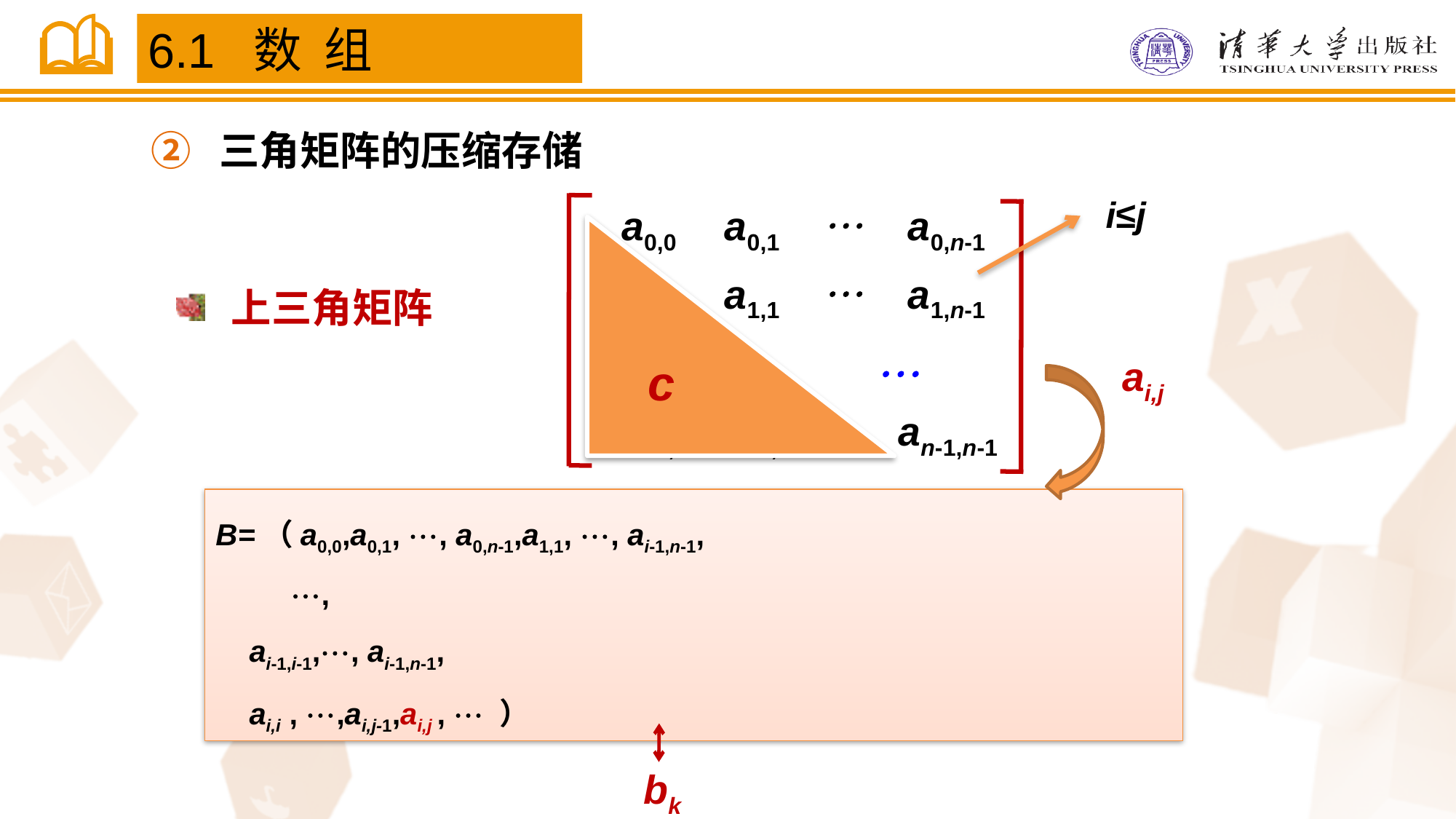

6.1  数  组
②  三角矩阵的压缩存储
i≤j
…
a0,0
a0,1
a0,n-1
…
a1,0
a1,1
a1,n-1
…
…
an-1,0
an-1,1
an-1,n-1

…
ai,j

c
上三角矩阵
B=（a0,0,a0,1, …, a0,n-1,a1,1, …, ai-1,n-1,
         …,
    ai-1,i-1,…, ai-1,n-1,
    ai,i , …,ai,j-1,ai,j , … ）
bk